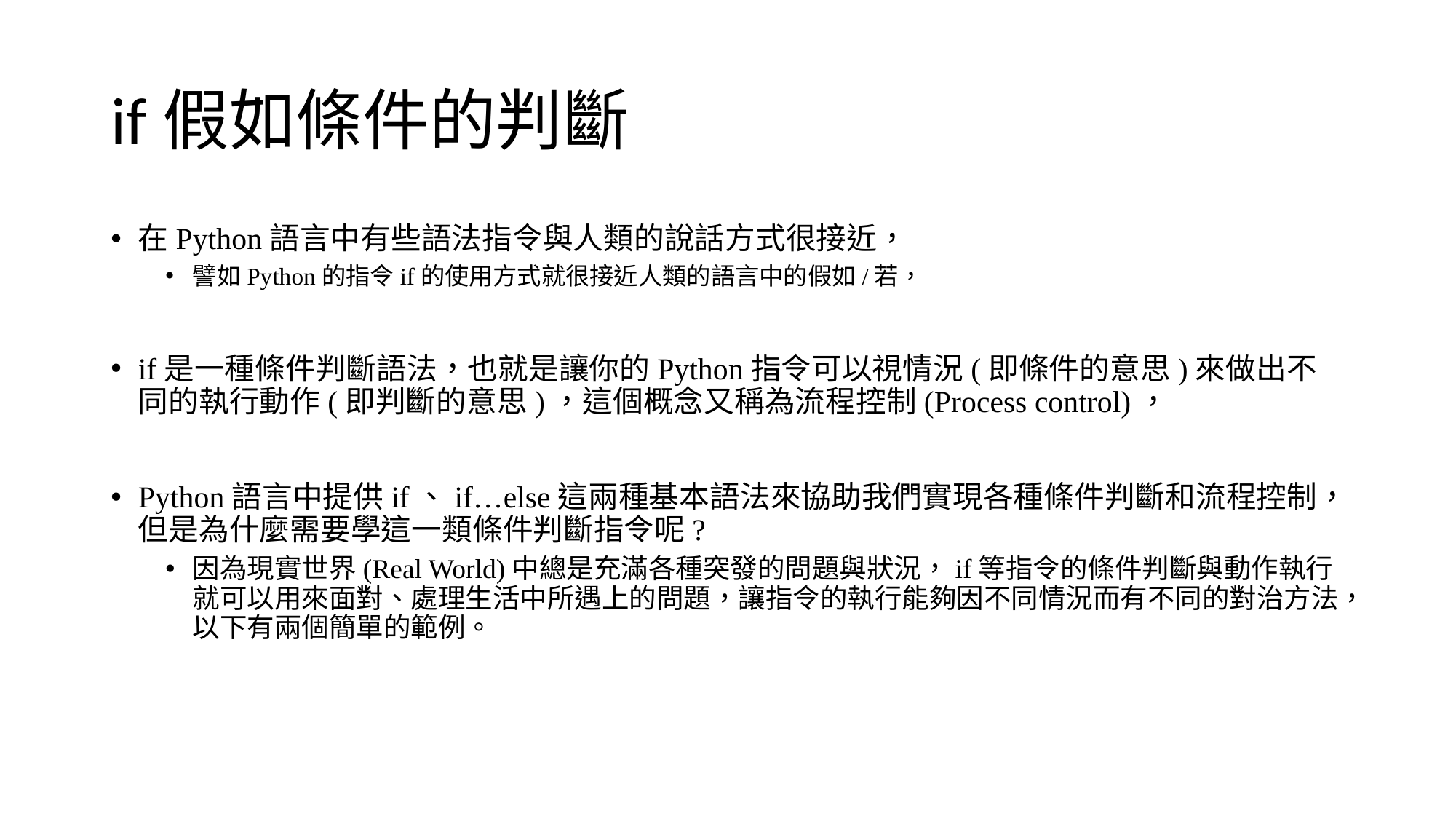

# if假如條件的判斷
在Python語言中有些語法指令與人類的說話方式很接近，
譬如Python的指令if的使用方式就很接近人類的語言中的假如/若，

if是一種條件判斷語法，也就是讓你的Python指令可以視情況(即條件的意思)來做出不同的執行動作(即判斷的意思)，這個概念又稱為流程控制(Process control)，

Python語言中提供if、if…else這兩種基本語法來協助我們實現各種條件判斷和流程控制，但是為什麼需要學這一類條件判斷指令呢?
因為現實世界(Real World)中總是充滿各種突發的問題與狀況，if等指令的條件判斷與動作執行就可以用來面對、處理生活中所遇上的問題，讓指令的執行能夠因不同情況而有不同的對治方法，以下有兩個簡單的範例。